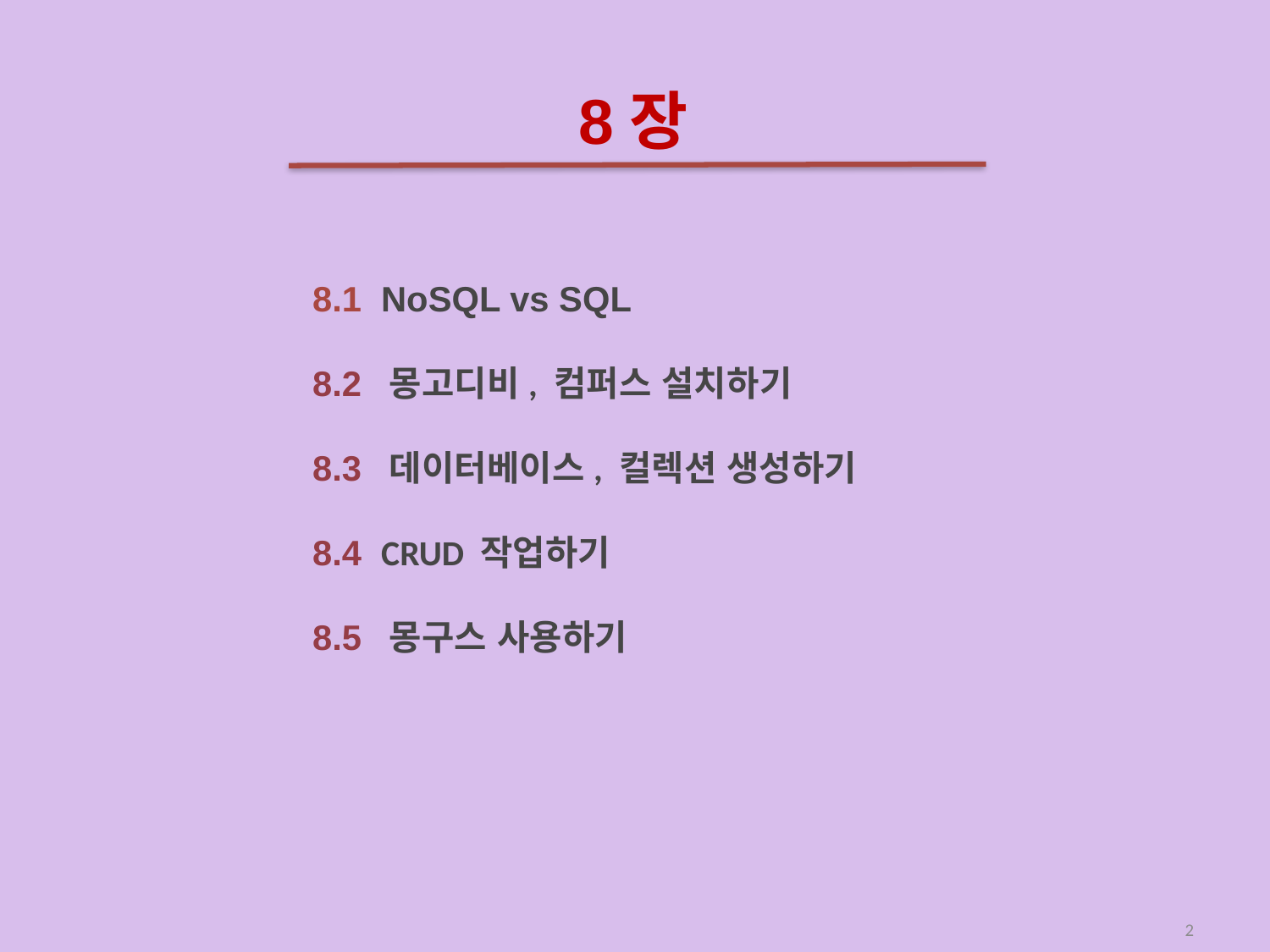

# 8장
8.1  NoSQL vs SQL
8.2  몽고디비, 컴퍼스 설치하기
8.3  데이터베이스, 컬렉션 생성하기
8.4  CRUD 작업하기
8.5  몽구스 사용하기
2